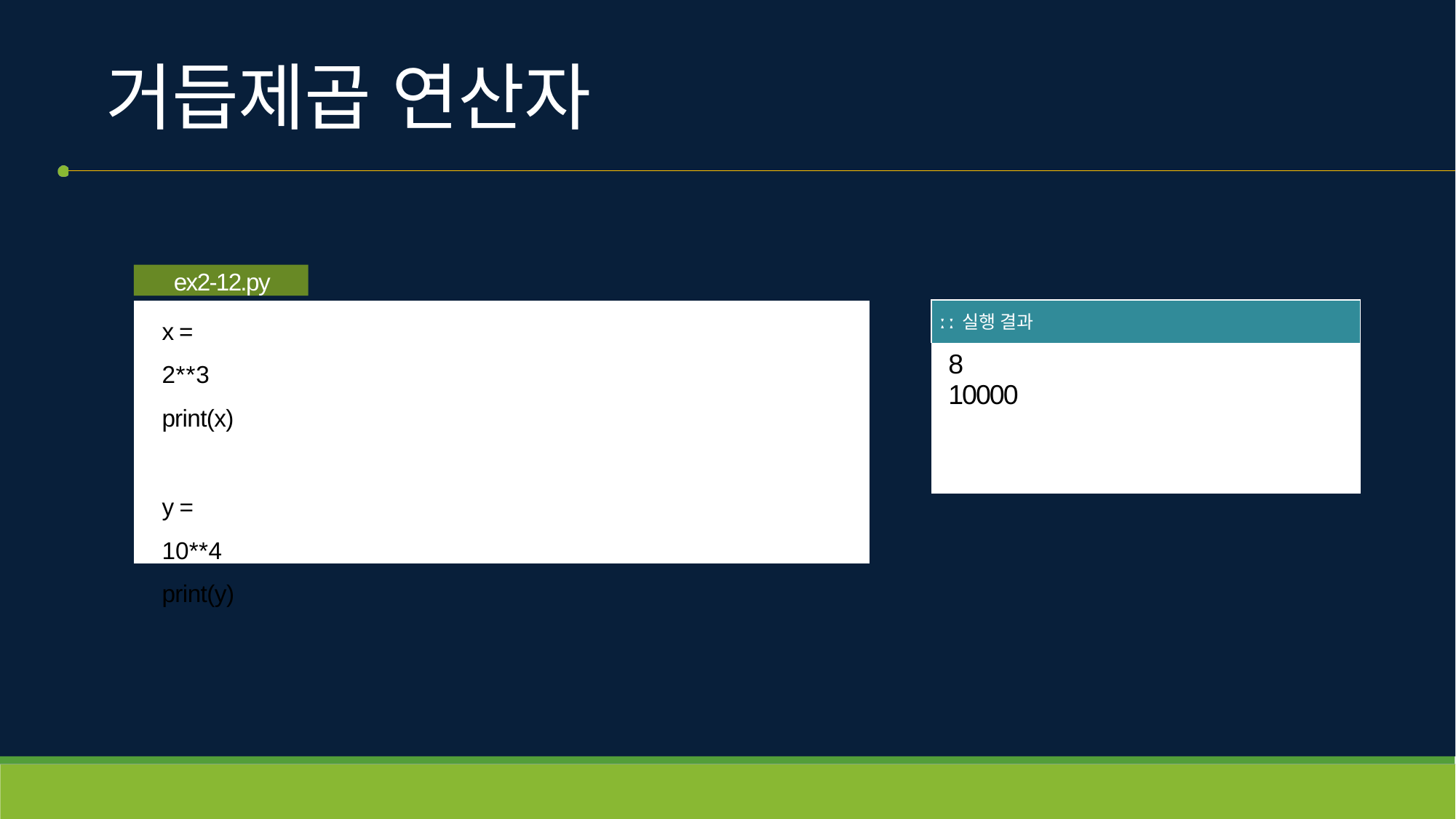

# 거듭제곱 연산자

ex2-12.py
x = 2**3  print(x)

y = 10**4  print(y)
| ː ː 실행 결과 |
| --- |
| 8 10000 |